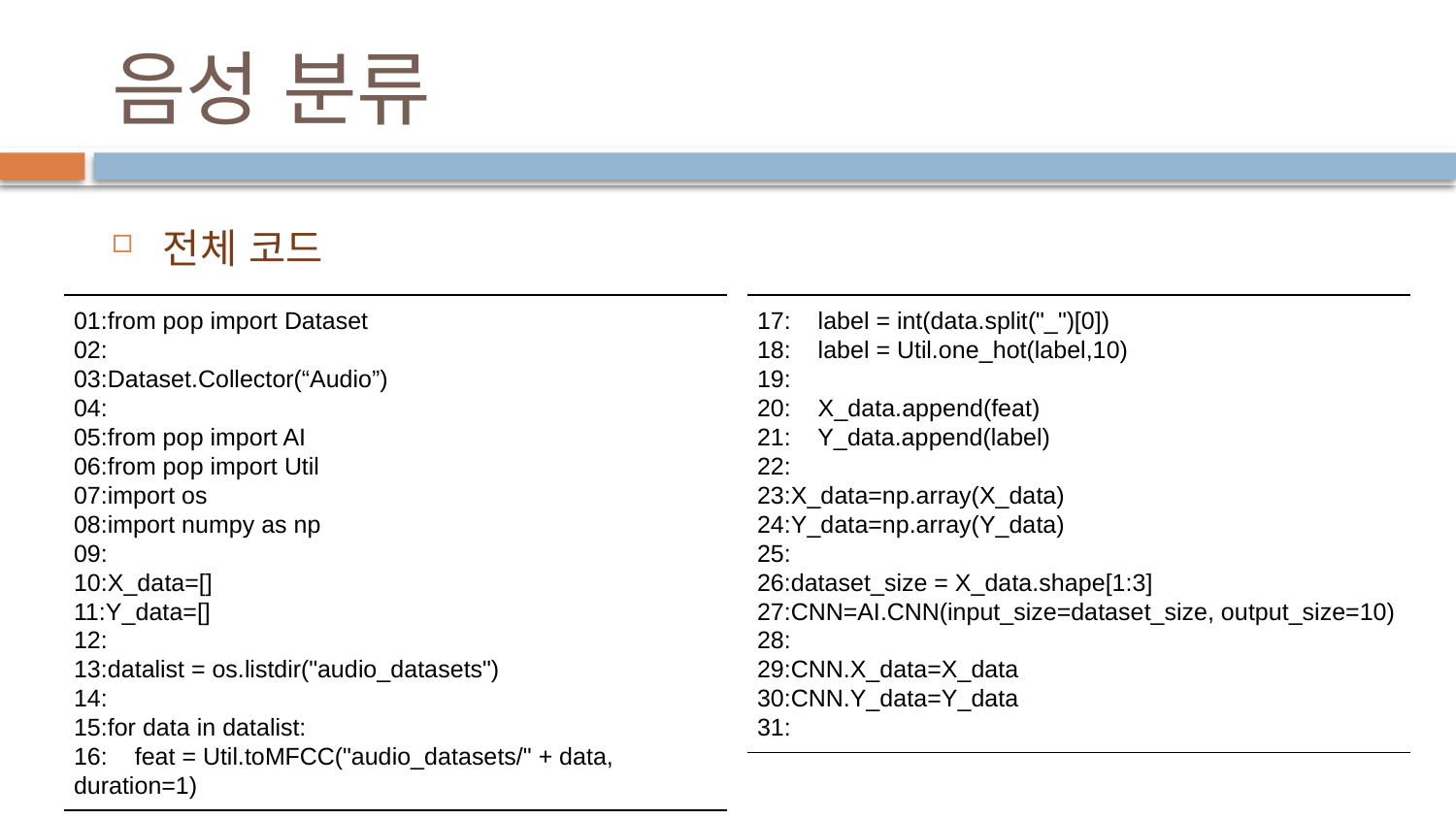

# 음성 분류
전체 코드
| 01:from pop import Dataset 02: 03:Dataset.Collector(“Audio”) 04: 05:from pop import AI 06:from pop import Util 07:import os 08:import numpy as np 09: 10:X\_data=[] 11:Y\_data=[] 12: 13:datalist = os.listdir("audio\_datasets") 14: 15:for data in datalist: 16: feat = Util.toMFCC("audio\_datasets/" + data, duration=1) |
| --- |
| 17: label = int(data.split("\_")[0]) 18: label = Util.one\_hot(label,10) 19: 20: X\_data.append(feat) 21: Y\_data.append(label) 22: 23:X\_data=np.array(X\_data) 24:Y\_data=np.array(Y\_data) 25: 26:dataset\_size = X\_data.shape[1:3] 27:CNN=AI.CNN(input\_size=dataset\_size, output\_size=10) 28: 29:CNN.X\_data=X\_data 30:CNN.Y\_data=Y\_data 31: |
| --- |